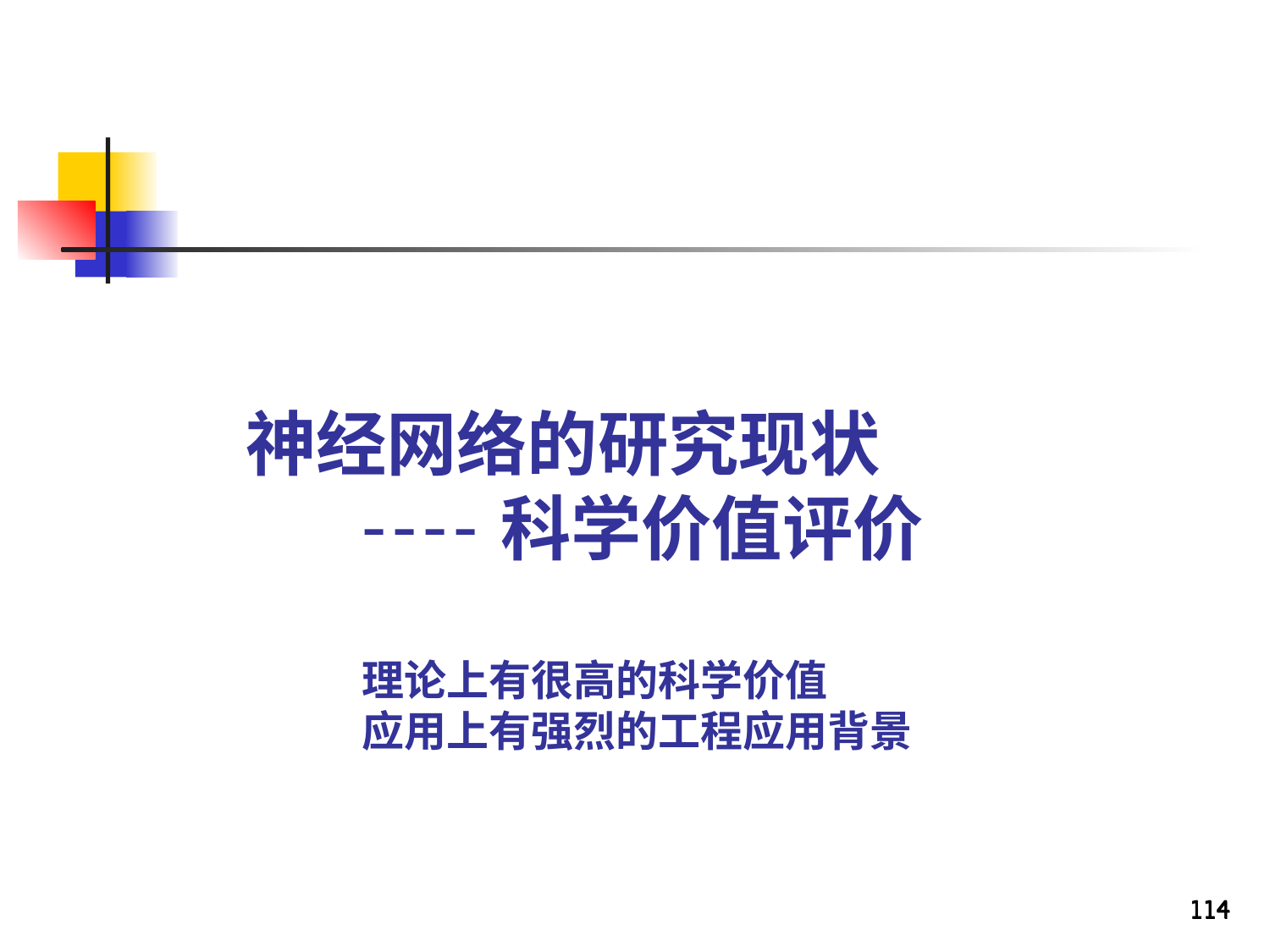

# 神经网络的研究现状 ----科学价值评价 理论上有很高的科学价值 应用上有强烈的工程应用背景
114
114